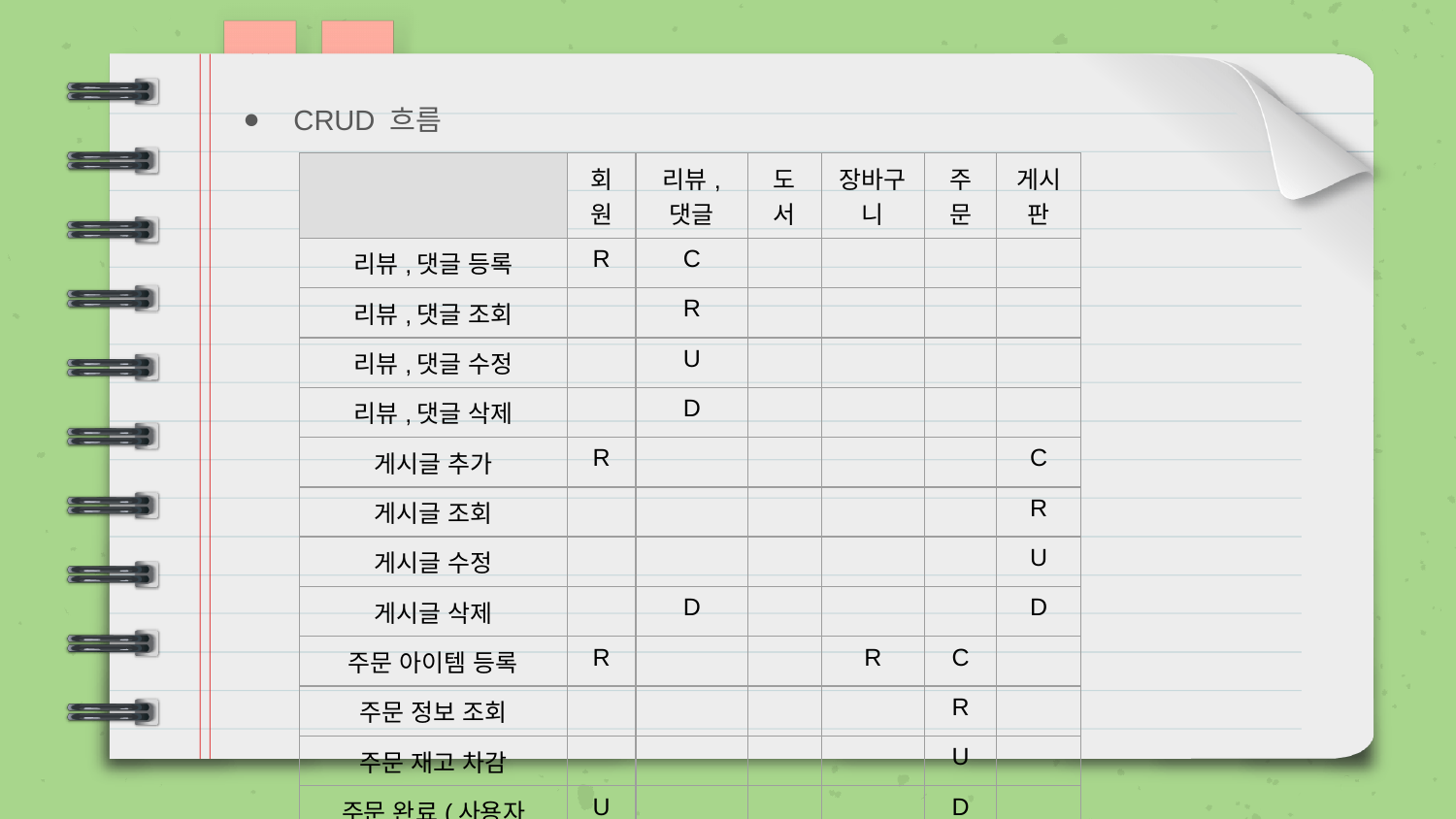

CRUD 흐름
|  | 회원 | 리뷰, 댓글 | 도서 | 장바구니 | 주문 | 게시판 |
| --- | --- | --- | --- | --- | --- | --- |
| 리뷰,댓글 등록 | R | C |  |  |  |  |
| 리뷰,댓글 조회 |  | R |  |  |  |  |
| 리뷰,댓글 수정 |  | U |  |  |  |  |
| 리뷰,댓글 삭제 |  | D |  |  |  |  |
| 게시글 추가 | R |  |  |  |  | C |
| 게시글 조회 |  |  |  |  |  | R |
| 게시글 수정 |  |  |  |  |  | U |
| 게시글 삭제 |  | D |  |  |  | D |
| 주문 아이템 등록 | R |  |  | R | C |  |
| 주문 정보 조회 |  |  |  |  | R |  |
| 주문 재고 차감 |  |  |  |  | U |  |
| 주문 완료(사용자 포인트 적립) | U |  |  |  | D |  |